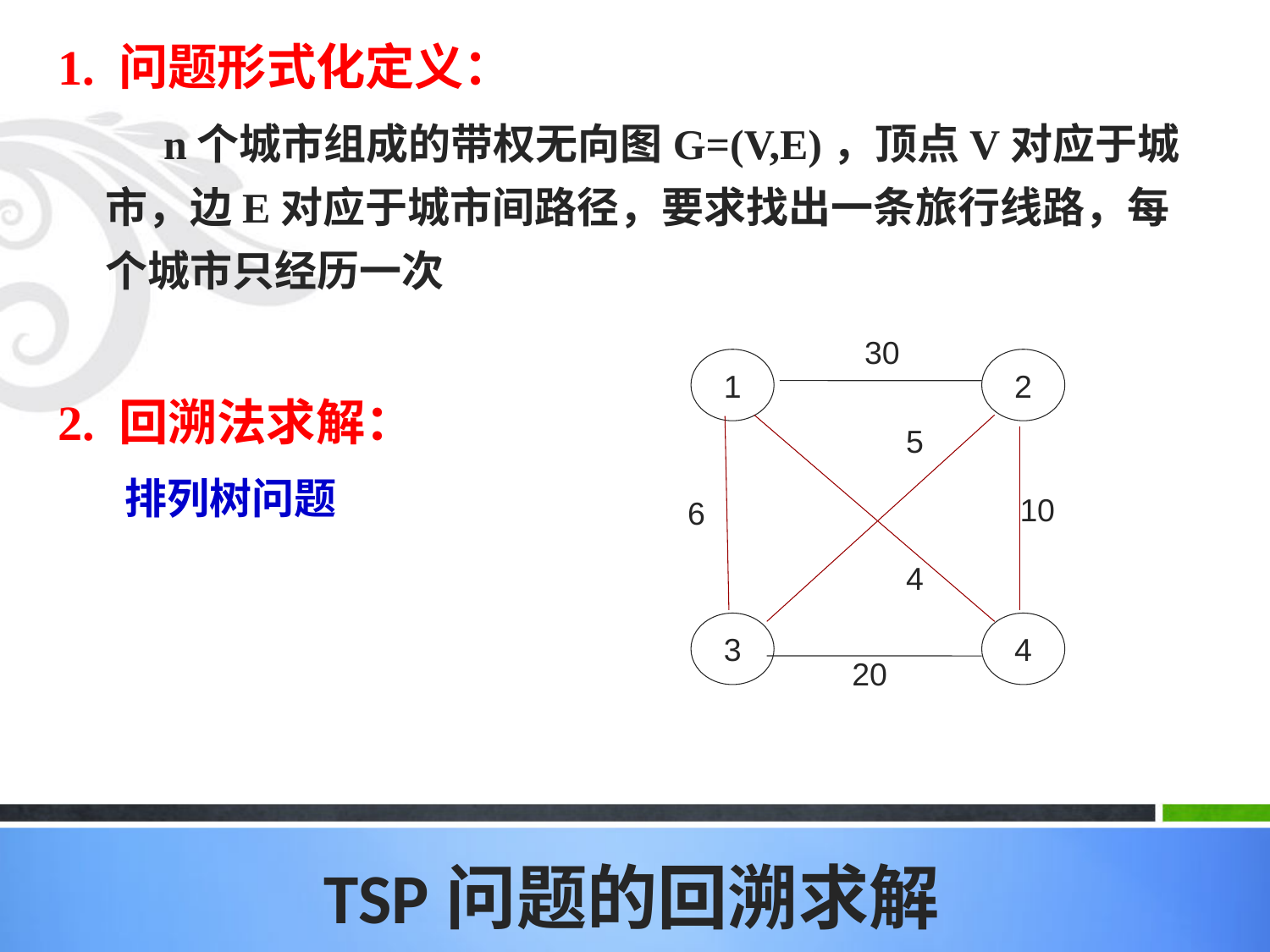

1. 问题形式化定义：
          n个城市组成的带权无向图G=(V,E)，顶点V对应于城市，边E对应于城市间路径，要求找出一条旅行线路，每个城市只经历一次

2. 回溯法求解：
      排列树问题

30
1
2

5

10
6
4
3
4
20

# TSP问题的回溯求解